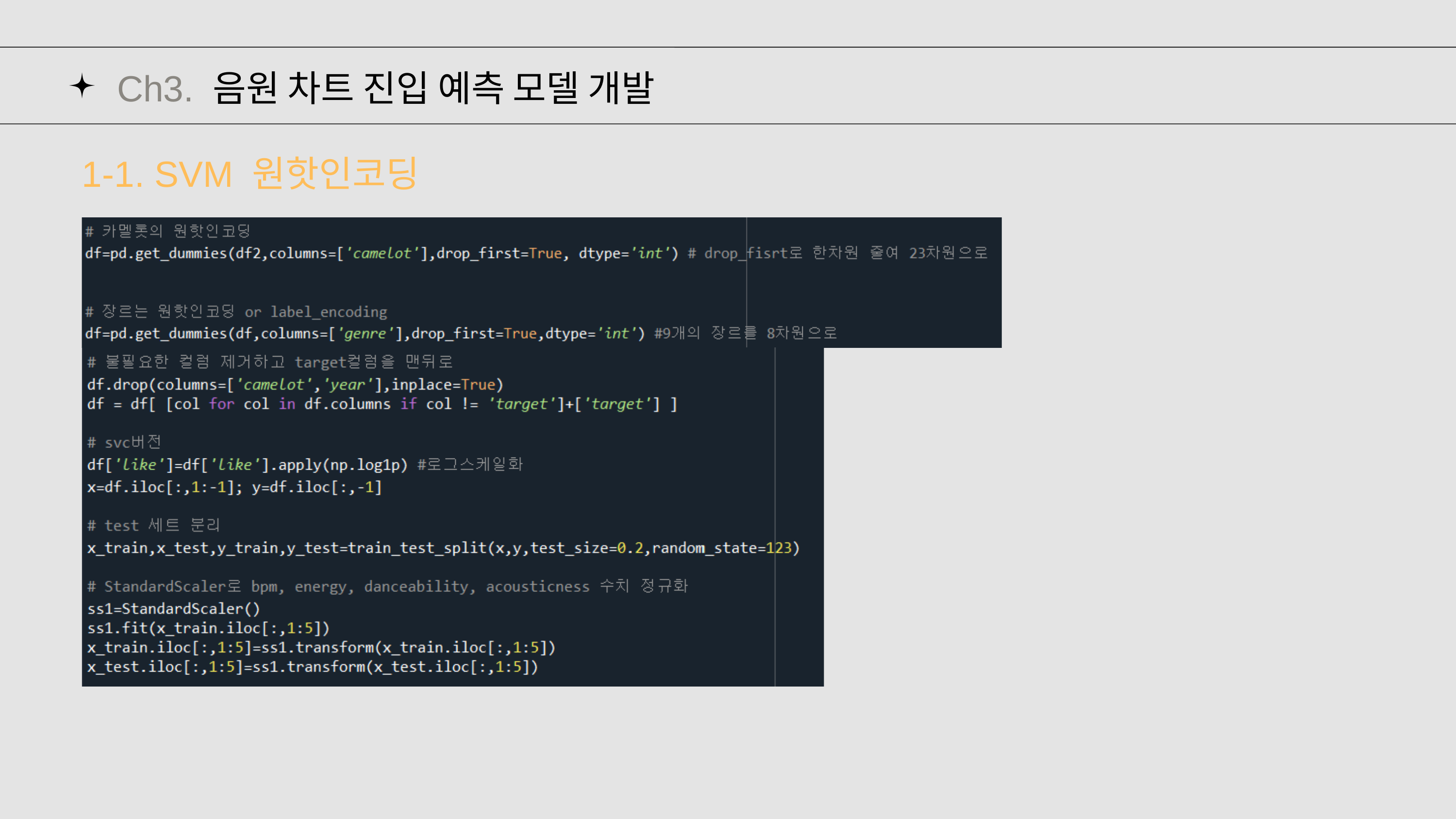

Ch3. 음원 차트 진입 예측 모델 개발

1-1. SVM 원핫인코딩